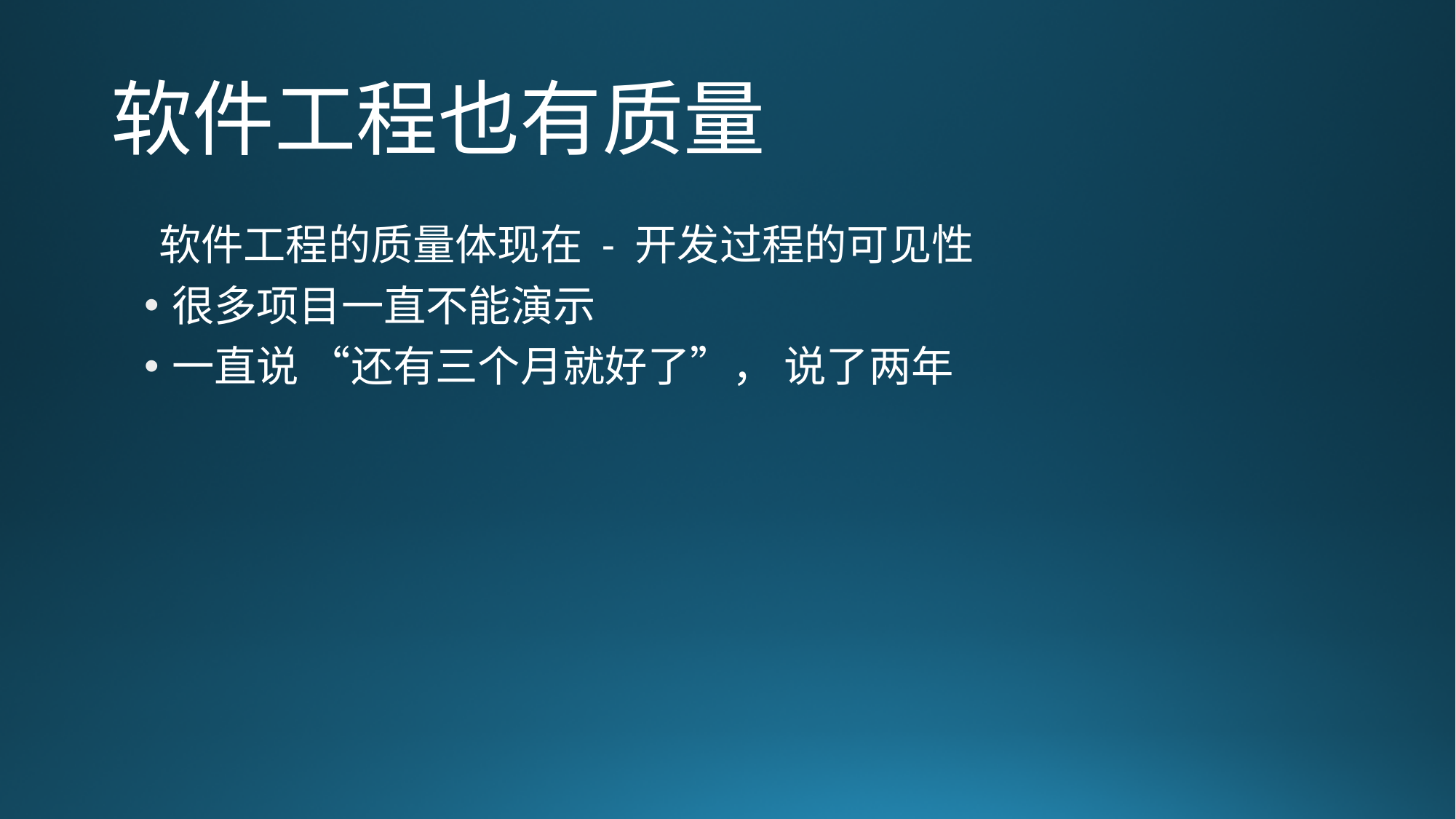

# 软件工程也有质量
软件工程的质量体现在 - 开发过程的可见性
很多项目一直不能演示
一直说 “还有三个月就好了”， 说了两年